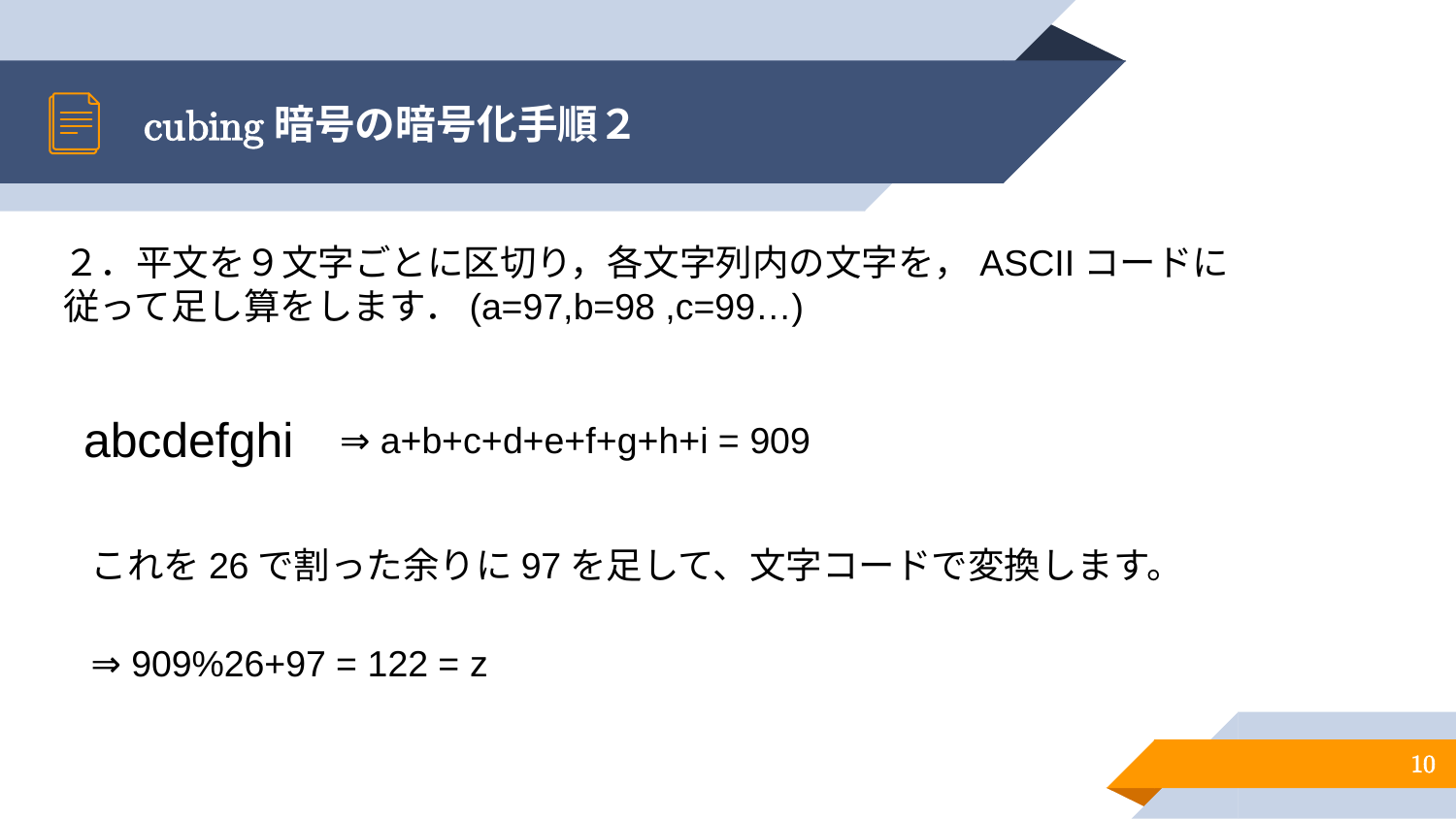

# cubing暗号の暗号化手順２

２．平文を９文字ごとに区切り，各文字列内の文字を，ASCIIコードに従って足し算をします．(a=97,b=98 ,c=99…)
abcdefghi
⇒ a+b+c+d+e+f+g+h+i = 909
これを26で割った余りに97を足して、文字コードで変換します。
⇒ 909%26+97 = 122 = z
10
※文字コードはASCIIコードを使用